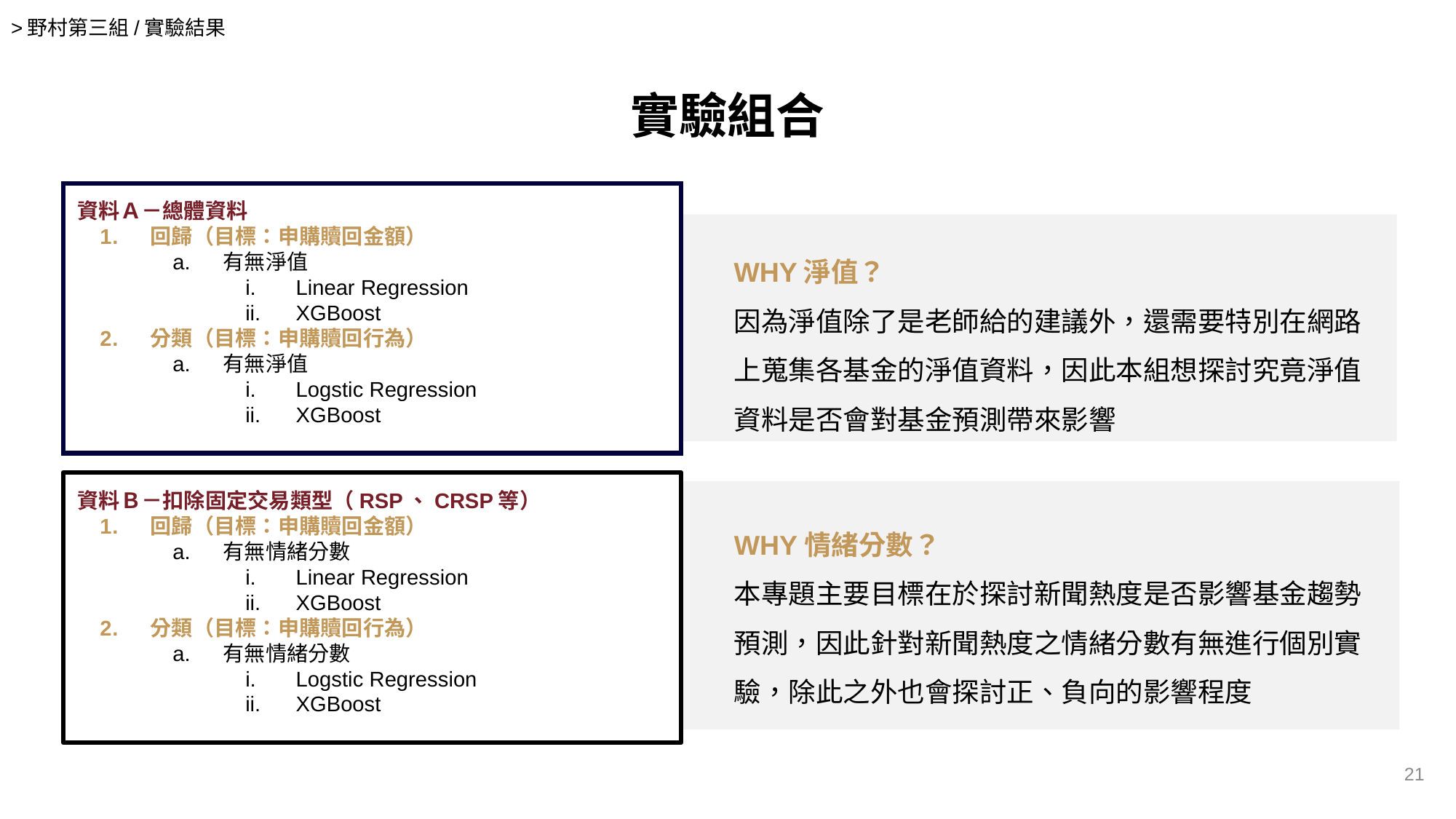

>野村第三組/實驗結果
實驗組合
資料Ａ－總體資料
回歸（目標：申購贖回金額）
有無淨值
Linear Regression
XGBoost
分類（目標：申購贖回行為）
有無淨值
Logstic Regression
XGBoost

WHY淨值？
因為淨值除了是老師給的建議外，還需要特別在網路上蒐集各基金的淨值資料，因此本組想探討究竟淨值資料是否會對基金預測帶來影響
資料Ｂ－扣除固定交易類型（RSP、CRSP等）
回歸（目標：申購贖回金額）
有無情緒分數
Linear Regression
XGBoost
分類（目標：申購贖回行為）
有無情緒分數
Logstic Regression
XGBoost

WHY情緒分數？
本專題主要目標在於探討新聞熱度是否影響基金趨勢預測，因此針對新聞熱度之情緒分數有無進行個別實驗，除此之外也會探討正、負向的影響程度
21